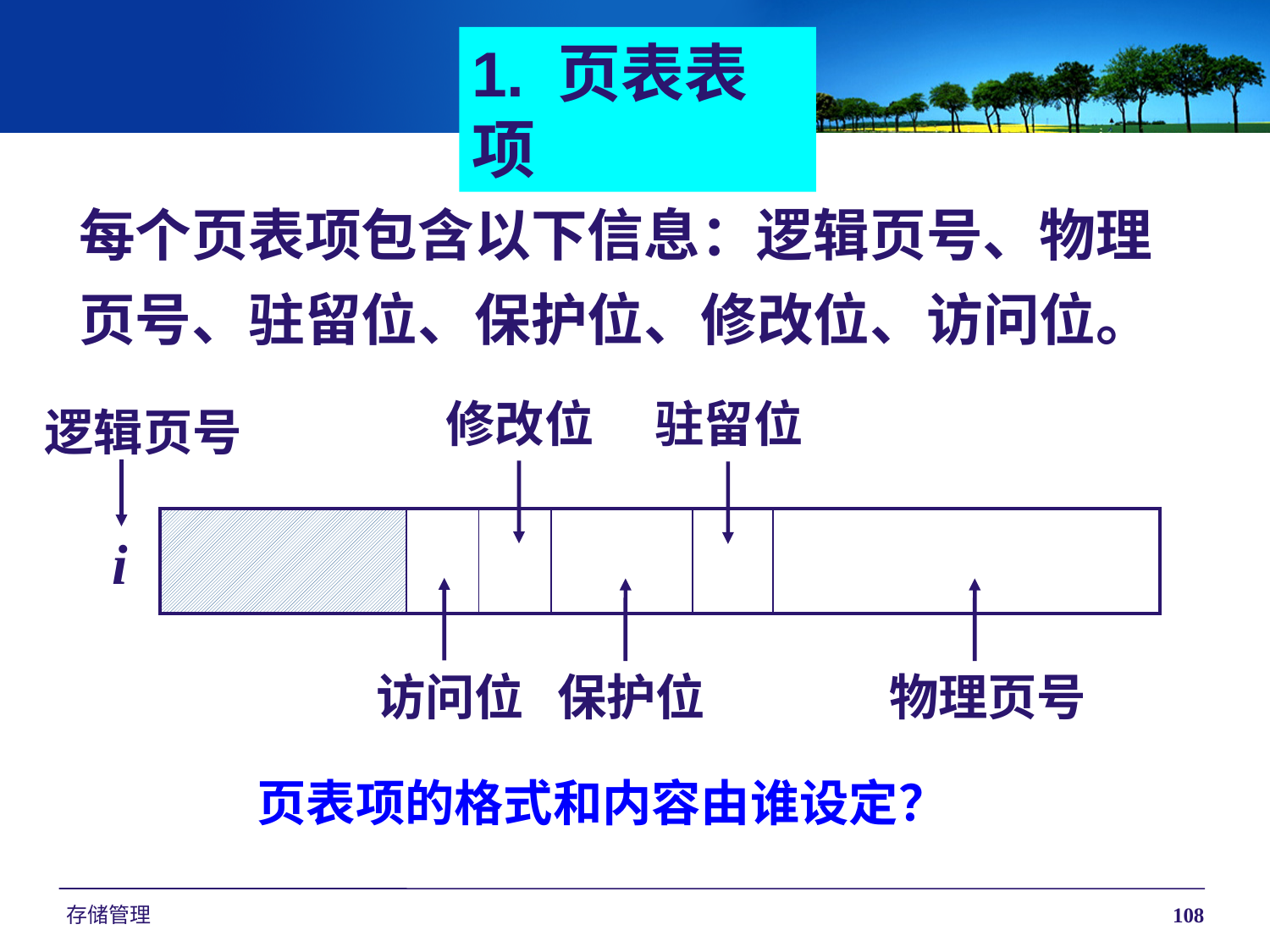

1. 页表表项
每个页表项包含以下信息：逻辑页号、物理
页号、驻留位、保护位、修改位、访问位。
修改位
驻留位
逻辑页号

|  |  |  |  |  |  |
| --- | --- | --- | --- | --- | --- |
i

访问位
保护位
物理页号
页表项的格式和内容由谁设定？
存储管理
108